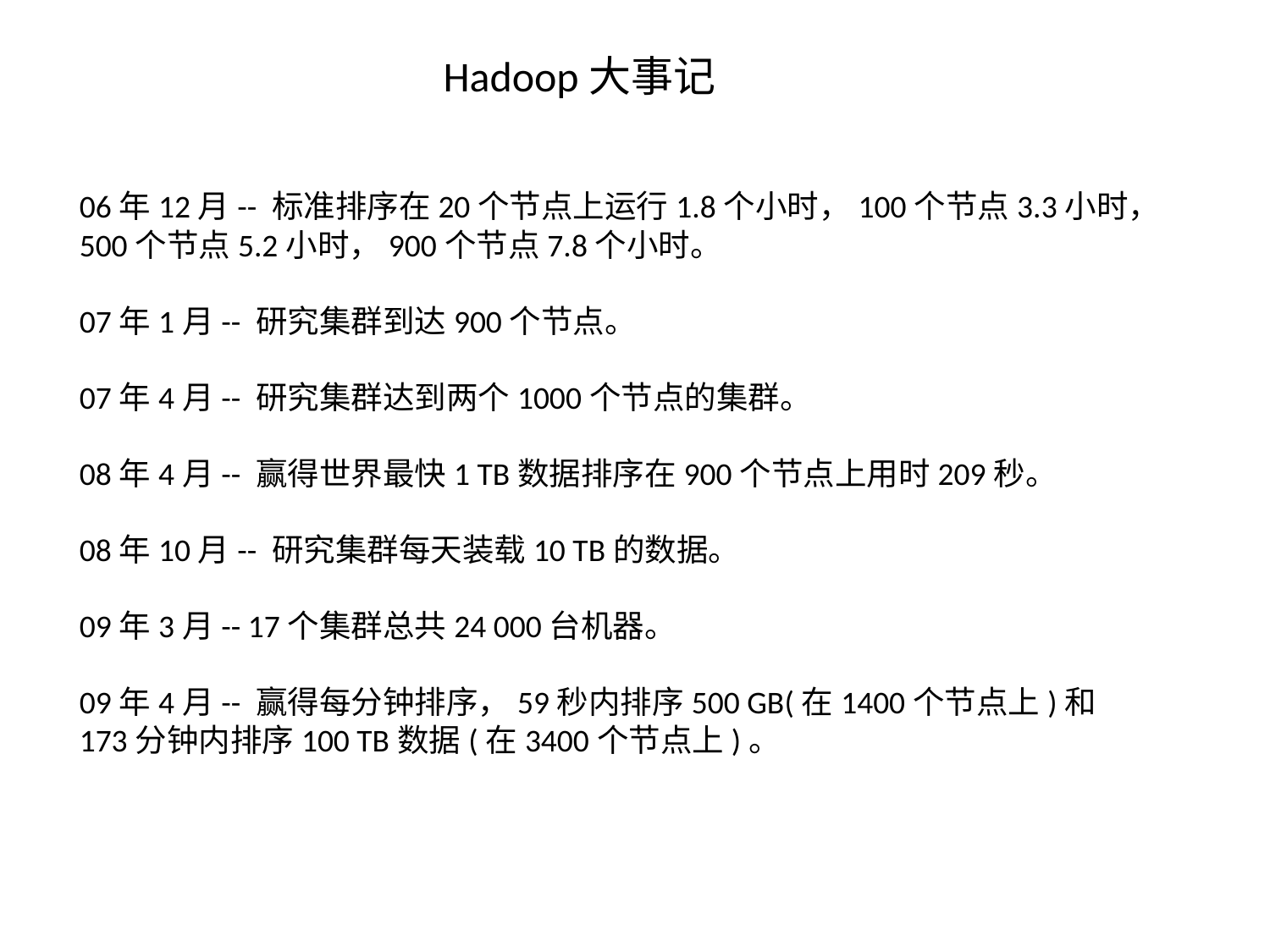

Hadoop大事记
06年12月-- 标准排序在20个节点上运行1.8个小时，100个节点3.3小时，
500个节点5.2小时，900个节点7.8个小时。

07年1月-- 研究集群到达900个节点。

07年4月-- 研究集群达到两个1000个节点的集群。

08年4月-- 赢得世界最快1 TB数据排序在900个节点上用时209秒。

08年10月-- 研究集群每天装载10 TB的数据。

09年3月-- 17个集群总共24 000台机器。

09年4月-- 赢得每分钟排序，59秒内排序500 GB(在1400个节点上)和
173分钟内排序100 TB数据(在3400个节点上)。